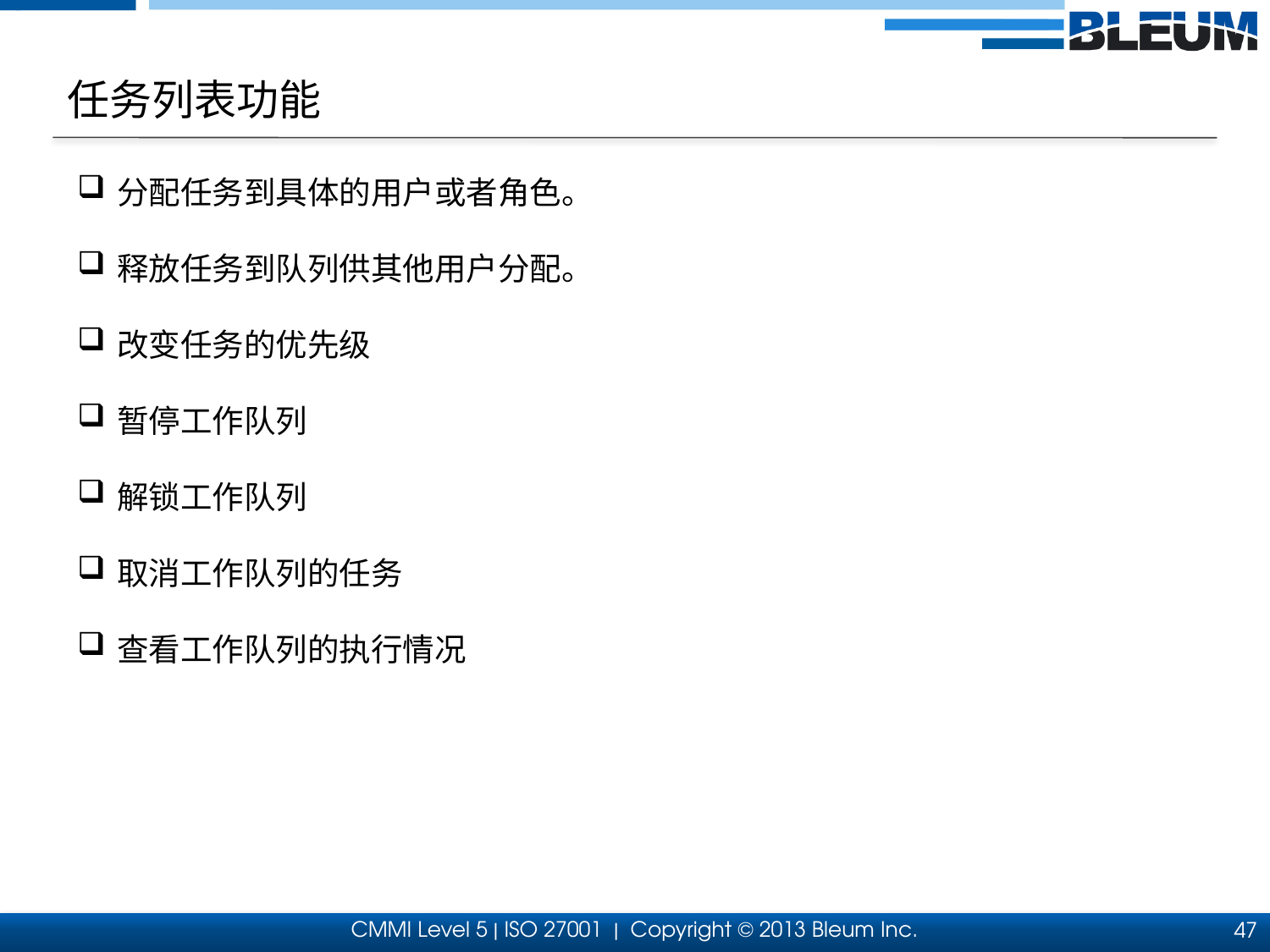

任务列表功能
分配任务到具体的用户或者角色。

释放任务到队列供其他用户分配。

改变任务的优先级

暂停工作队列

解锁工作队列

取消工作队列的任务

查看工作队列的执行情况

47